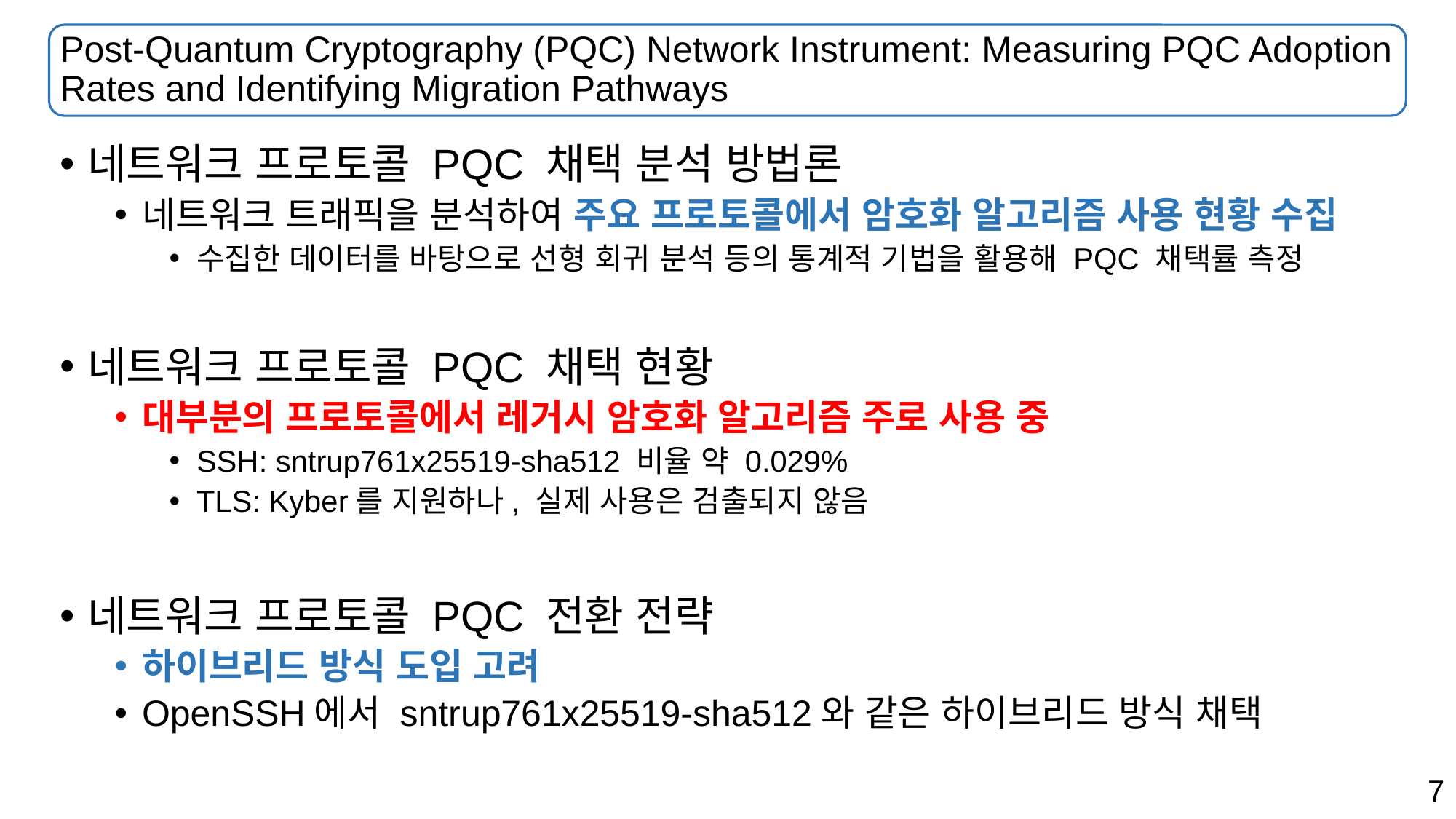

# Post-Quantum Cryptography (PQC) Network Instrument: Measuring PQC Adoption Rates and Identifying Migration Pathways
네트워크 프로토콜 PQC 채택 분석 방법론
네트워크 트래픽을 분석하여 주요 프로토콜에서 암호화 알고리즘 사용 현황 수집
수집한 데이터를 바탕으로 선형 회귀 분석 등의 통계적 기법을 활용해 PQC 채택률 측정

네트워크 프로토콜 PQC 채택 현황
대부분의 프로토콜에서 레거시 암호화 알고리즘 주로 사용 중
SSH: sntrup761x25519-sha512 비율 약 0.029%
TLS: Kyber를 지원하나, 실제 사용은 검출되지 않음

네트워크 프로토콜 PQC 전환 전략
하이브리드 방식 도입 고려
OpenSSH에서 sntrup761x25519-sha512와 같은 하이브리드 방식 채택